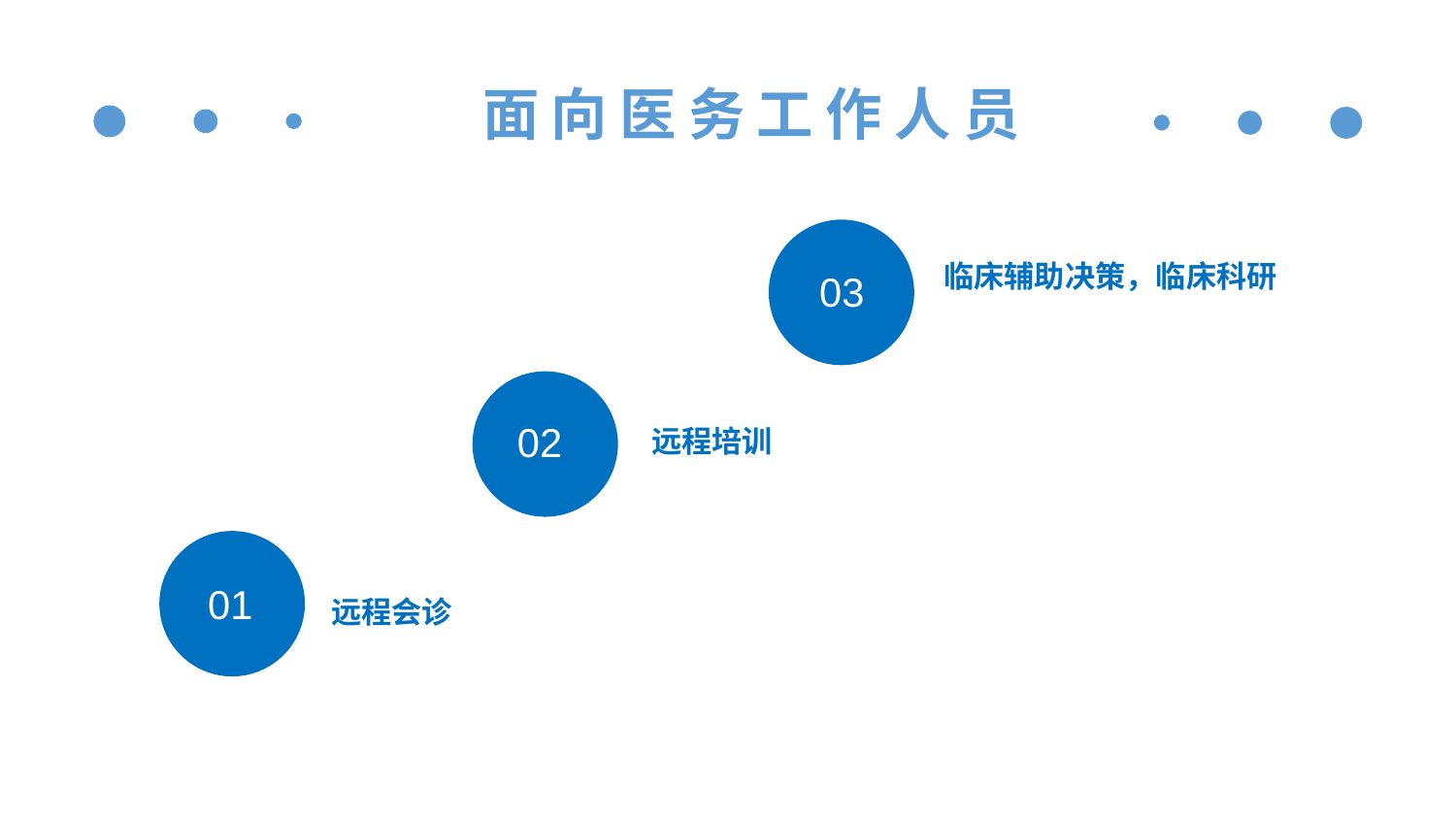

面向医务工作人员

面向医务工作人员

03
临床辅助决策，临床科研

02
远程培训

01
远程会诊